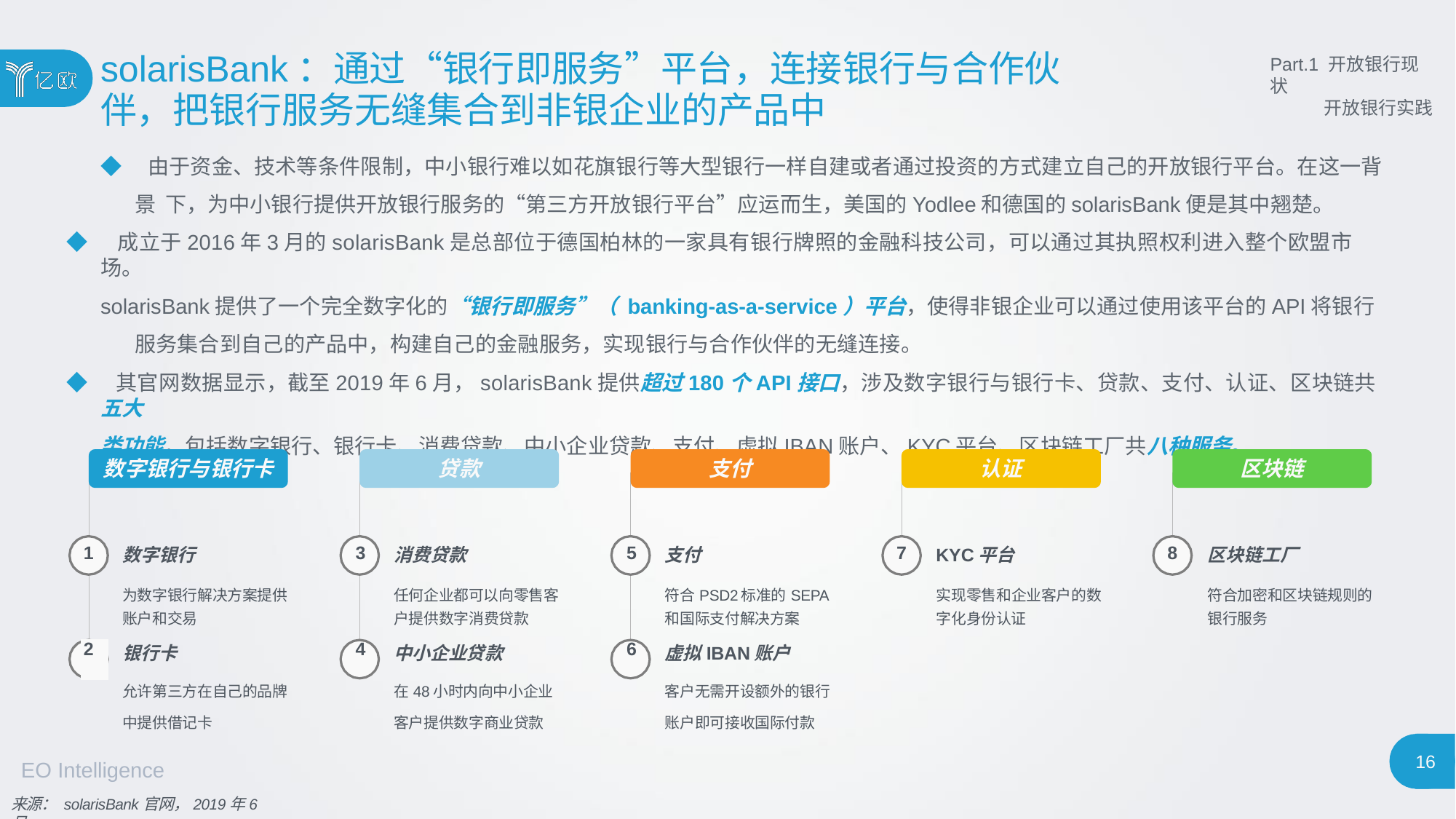

# solarisBank：通过“银行即服务”平台，连接银行与合作伙
伴，把银行服务无缝集合到非银企业的产品中
Part.1 开放银行现状
开放银行实践

◆ 由于资金、技术等条件限制，中小银行难以如花旗银行等大型银行一样自建或者通过投资的方式建立自己的开放银行平台。在这一背景  下，为中小银行提供开放银行服务的“第三方开放银行平台”应运而生，美国的Yodlee和德国的solarisBank便是其中翘楚。
◆ 成立于2016年3月的solarisBank是总部位于德国柏林的一家具有银行牌照的金融科技公司，可以通过其执照权利进入整个欧盟市场。
solarisBank提供了一个完全数字化的“银行即服务”（ banking-as-a-service）平台，使得非银企业可以通过使用该平台的API将银行  服务集合到自己的产品中，构建自己的金融服务，实现银行与合作伙伴的无缝连接。
◆ 其官网数据显示，截至2019年6月，solarisBank提供超过180个API接口，涉及数字银行与银行卡、贷款、支付、认证、区块链共五大
类功能，包括数字银行、银行卡、消费贷款、中小企业贷款、支付、虚拟IBAN账户、KYC平台、区块链工厂共八种服务。

数字银行与银行卡
贷款
支付
认证
区块链
| 1 | 数字银行 为数字银行解决方案提供 | 3 | 消费贷款 任何企业都可以向零售客 | 5 | 支付 符合PSD2标准的SEPA | 7 | KYC平台 实现零售和企业客户的数 | 8 | 区块链工厂 符合加密和区块链规则的 |
| --- | --- | --- | --- | --- | --- | --- | --- | --- | --- |
|  | 账户和交易 |  | 户提供数字消费贷款 |  | 和国际支付解决方案 |  | 字化身份认证 |  | 银行服务 |
| 2 | 银行卡 | 4 | 中小企业贷款 | 6 | 虚拟IBAN账户 |  |  |  |  |
|  | 允许第三方在自己的品牌 中提供借记卡 |  | 在48小时内向中小企业 客户提供数字商业贷款 |  | 客户无需开设额外的银行 账户即可接收国际付款 |  |  |  |  |

16
EO Intelligence
来源： solarisBank官网，2019年6月